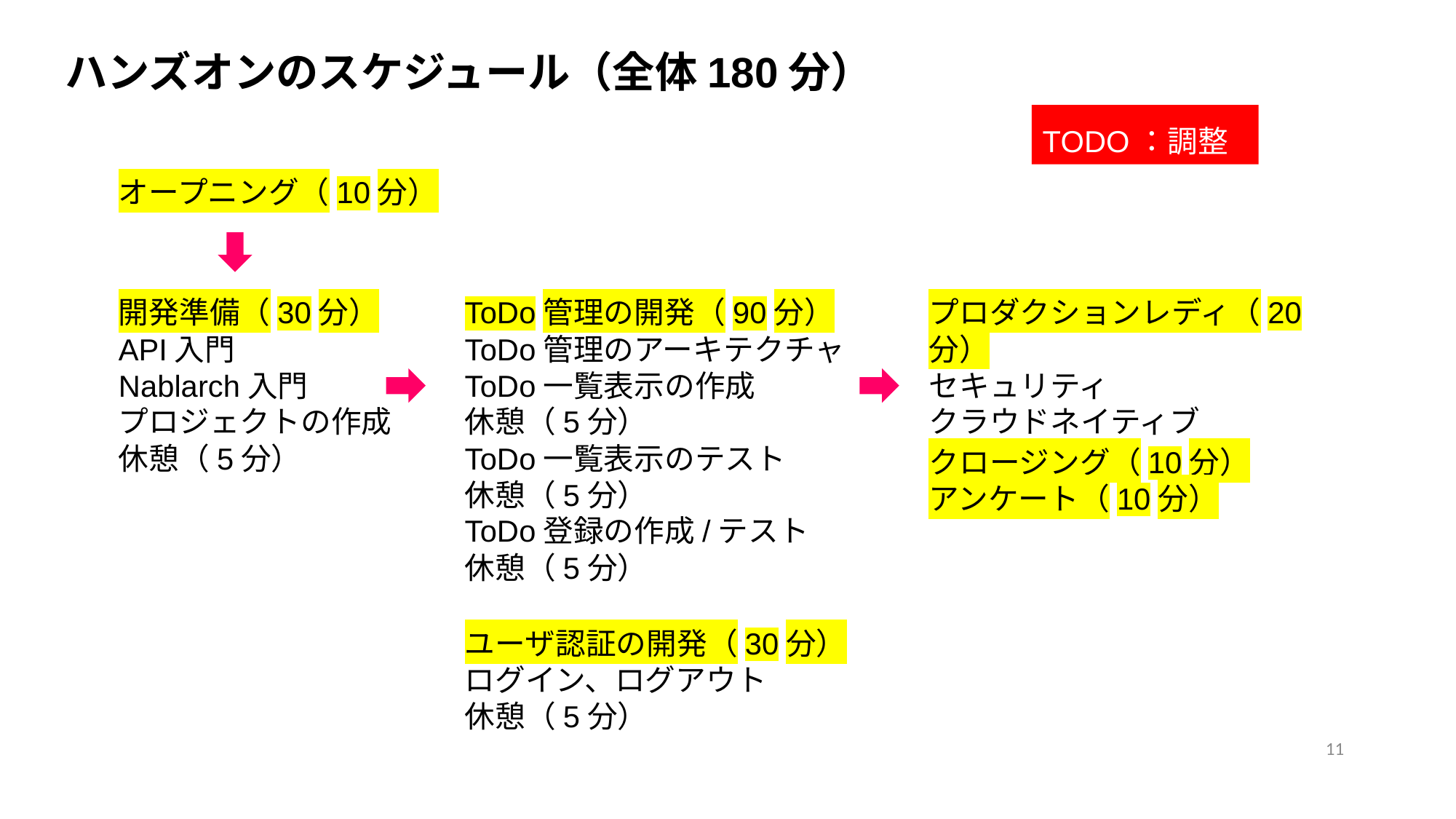

ハンズオンのスケジュール（全体180分）
TODO：調整
オープニング（10分）

ToDo管理の開発（90分）
ToDo管理のアーキテクチャ
ToDo一覧表示の作成
休憩（5分）
ToDo一覧表示のテスト
休憩（5分）
ToDo登録の作成/テスト
休憩（5分）
プロダクションレディ（20分）
セキュリティ
クラウドネイティブ
開発準備（30分）
API入門
Nablarch入門
プロジェクトの作成
休憩（5分）

クロージング（10分）
アンケート（10分）
ユーザ認証の開発（30分）
ログイン、ログアウト
休憩（5分）
11